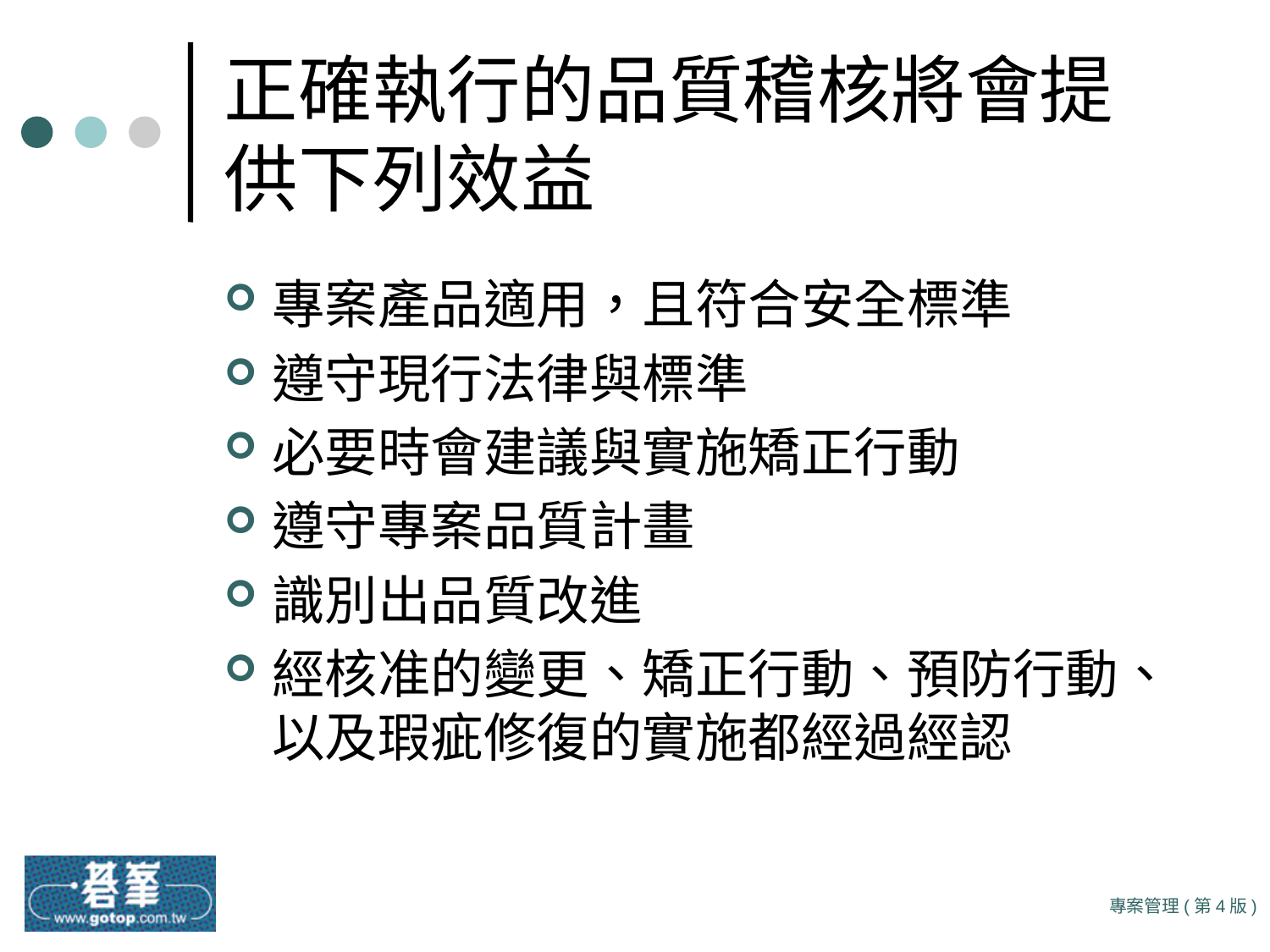

# 正確執行的品質稽核將會提供下列效益
專案產品適用，且符合安全標準
遵守現行法律與標準
必要時會建議與實施矯正行動
遵守專案品質計畫
識別出品質改進
經核准的變更、矯正行動、預防行動、以及瑕疵修復的實施都經過經認
專案管理(第4版)